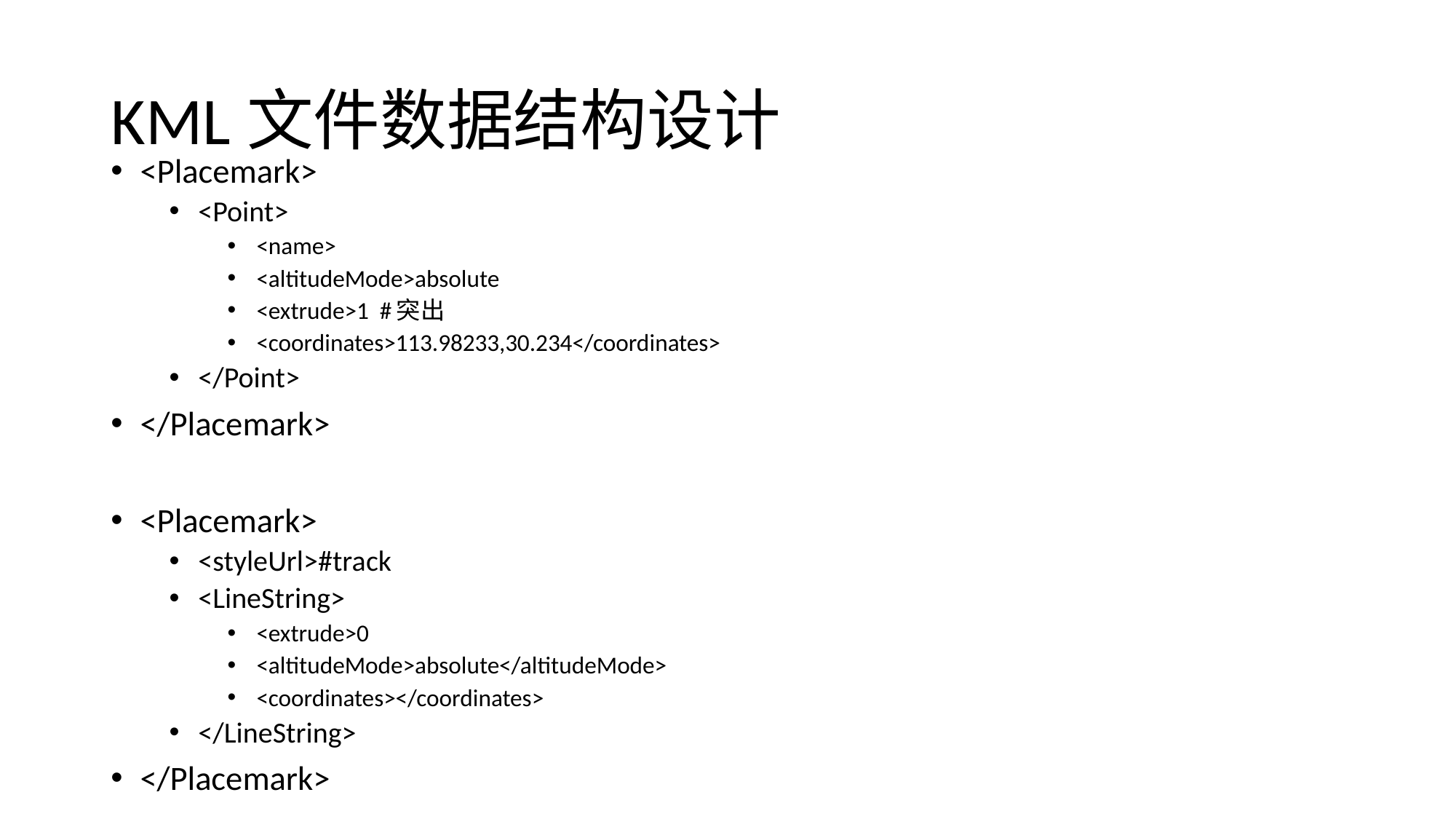

# KML文件数据结构设计
<Placemark>
<Point>
<name>
<altitudeMode>absolute
<extrude>1  #突出
<coordinates>113.98233,30.234</coordinates>
</Point>
</Placemark>

<Placemark>
<styleUrl>#track
<LineString>
<extrude>0
<altitudeMode>absolute</altitudeMode>
<coordinates></coordinates>
</LineString>
</Placemark>